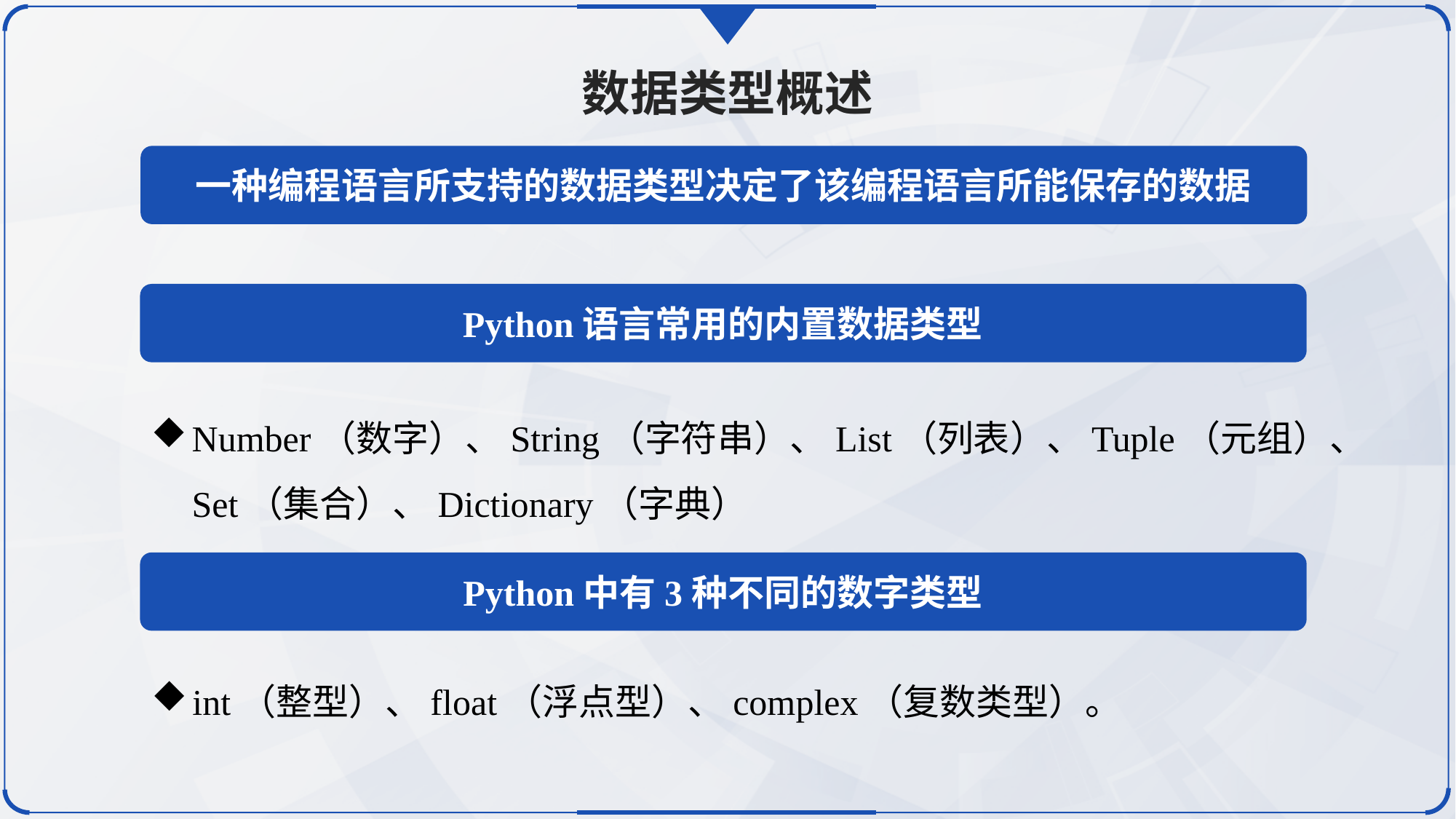

数据类型概述

一种编程语言所支持的数据类型决定了该编程语言所能保存的数据

Python语言常用的内置数据类型
Number（数字）、String（字符串）、List（列表）、Tuple（元组）、Set（集合）、Dictionary（字典）

Python中有3种不同的数字类型
int（整型）、float（浮点型）、complex（复数类型）。